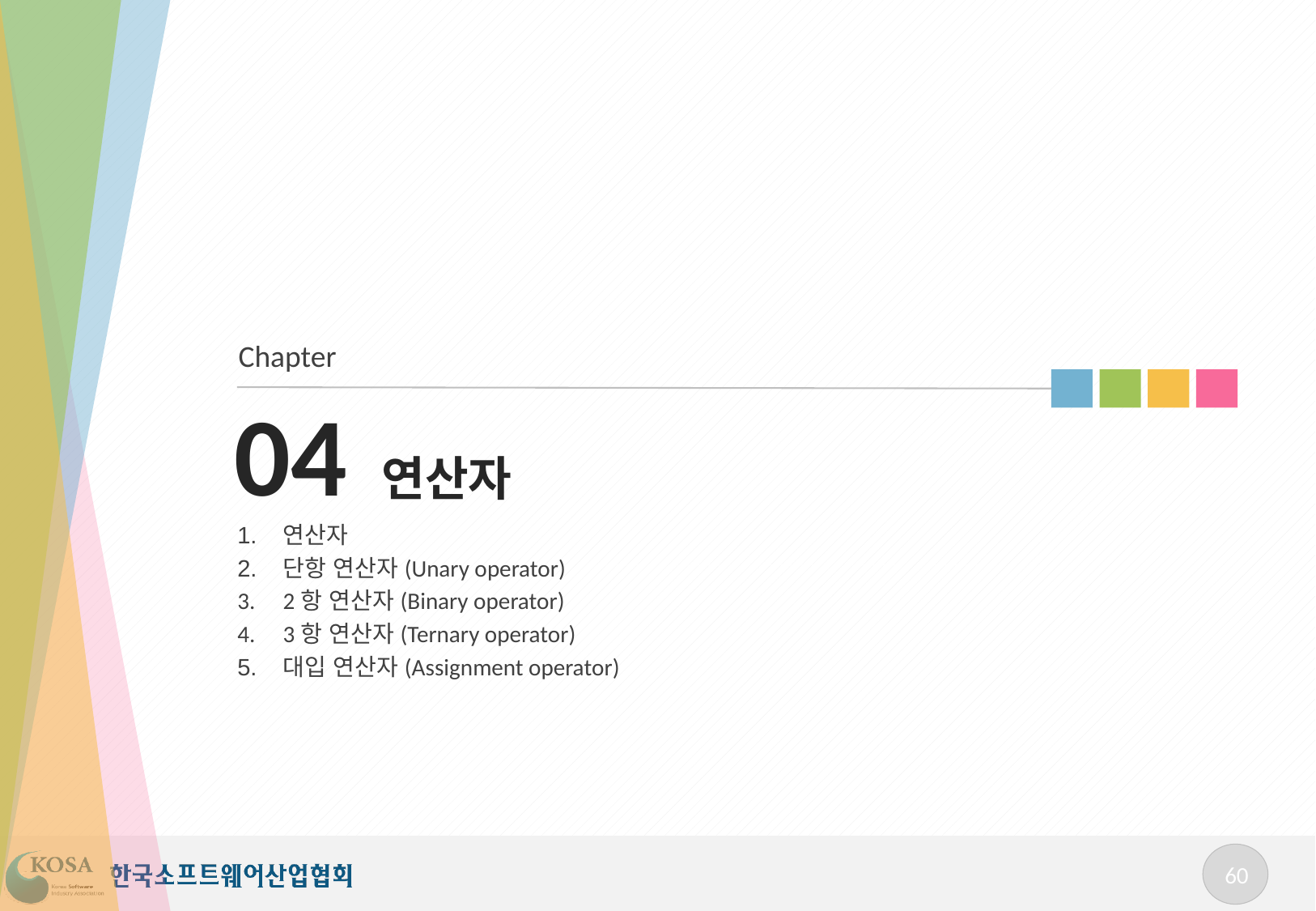

Chapter
# 04 연산자
연산자
단항 연산자(Unary operator)
2항 연산자(Binary operator)
3항 연산자(Ternary operator)
대입 연산자(Assignment operator)